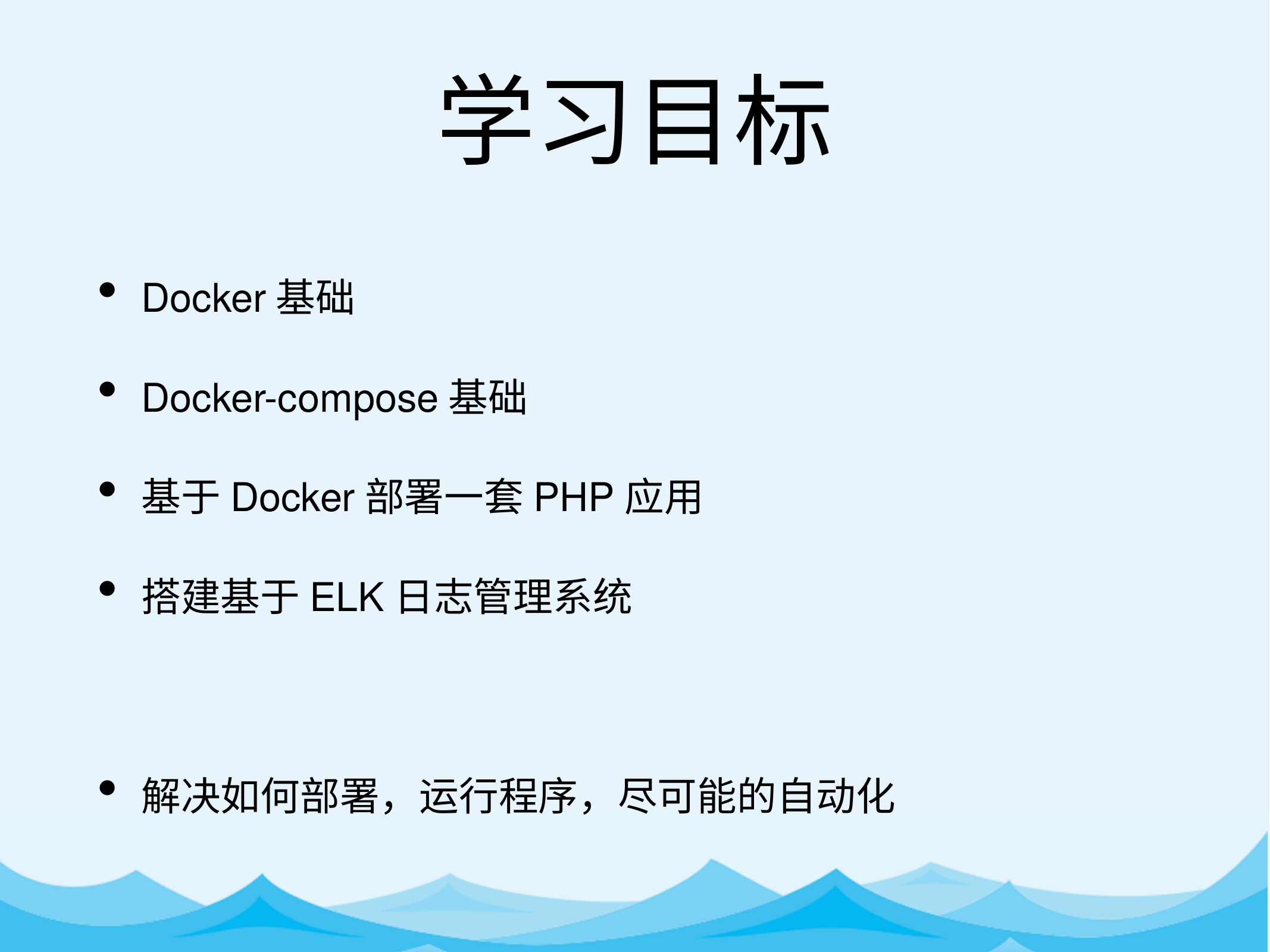

# 学习目标
Docker基础
Docker-compose基础
基于Docker部署一套PHP应用
搭建基于ELK日志管理系统

解决如何部署，运行程序，尽可能的自动化